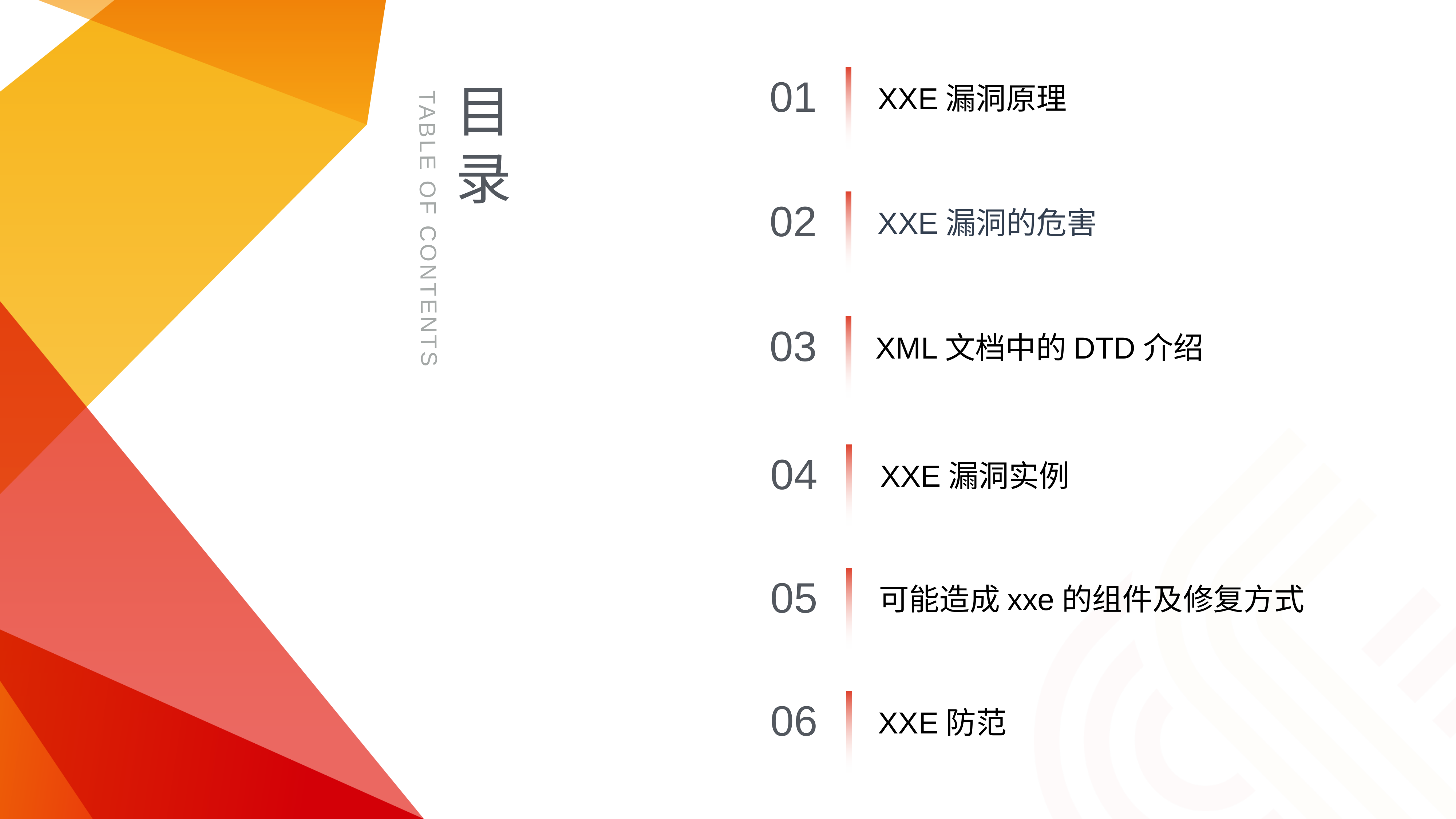

01
XXE漏洞原理

02
XXE漏洞的危害

03
XML文档中的DTD介绍

04
XXE漏洞实例

05
可能造成xxe的组件及修复方式

06
XXE防范